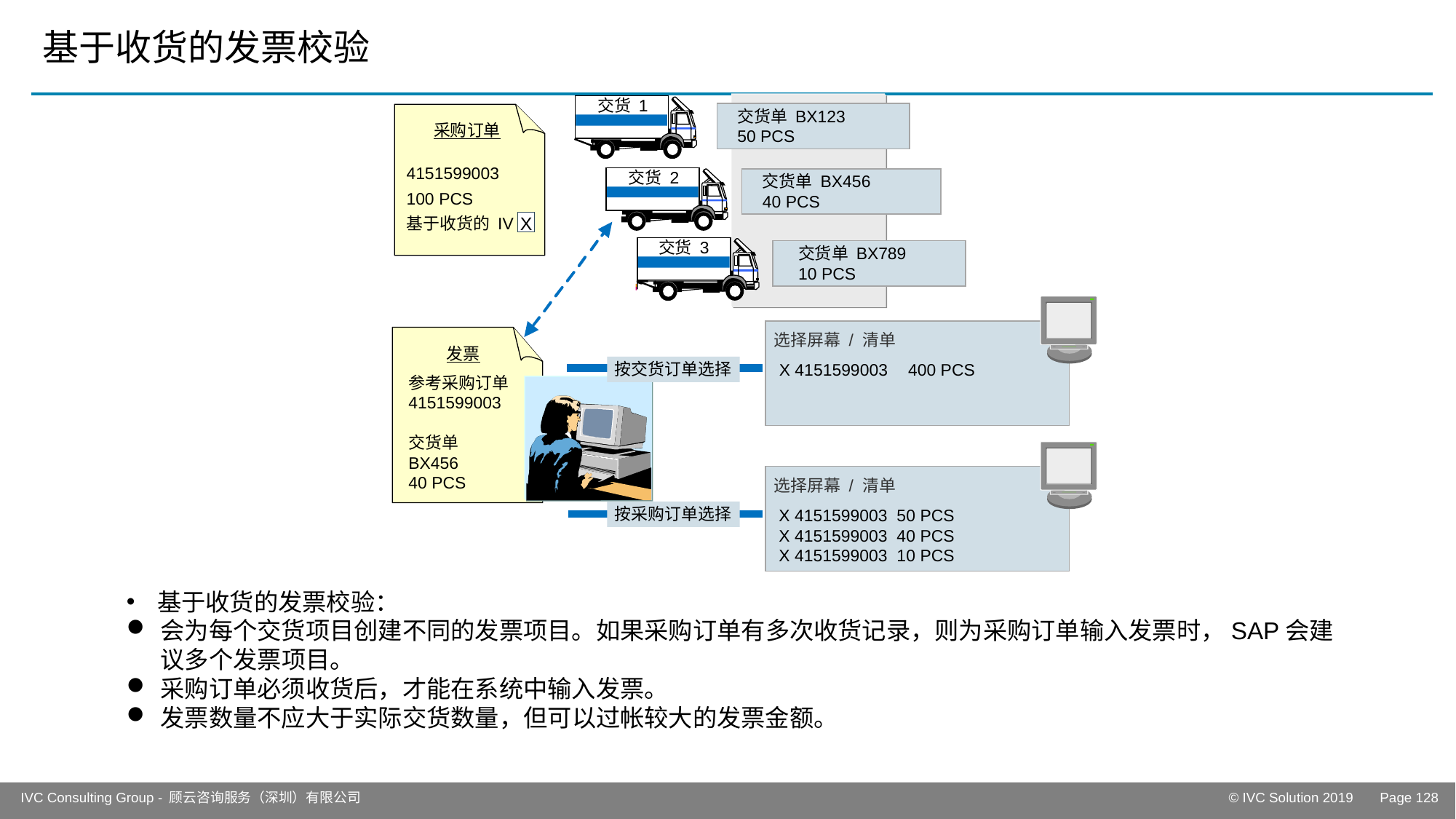

# 基于收货的发票校验

交货 1

交货单 BX123
50 PCS

采购订单

4151599003
100 PCS
基于收货的 IV

交货 2

交货单 BX456
40 PCS

交货 3

交货单 BX789
10 PCS

选择屏幕 / 清单
发票

按交货订单选择
X 4151599003
400 PCS

参考采购订单
4151599003

交货单
BX456
40 PCS

选择屏幕 / 清单

按采购订单选择
X 4151599003  50 PCS
X 4151599003  40 PCS
X 4151599003  10 PCS

X
基于收货的发票校验：
会为每个交货项目创建不同的发票项目。如果采购订单有多次收货记录，则为采购订单输入发票时，SAP会建议多个发票项目。
采购订单必须收货后，才能在系统中输入发票。
发票数量不应大于实际交货数量，但可以过帐较大的发票金额。